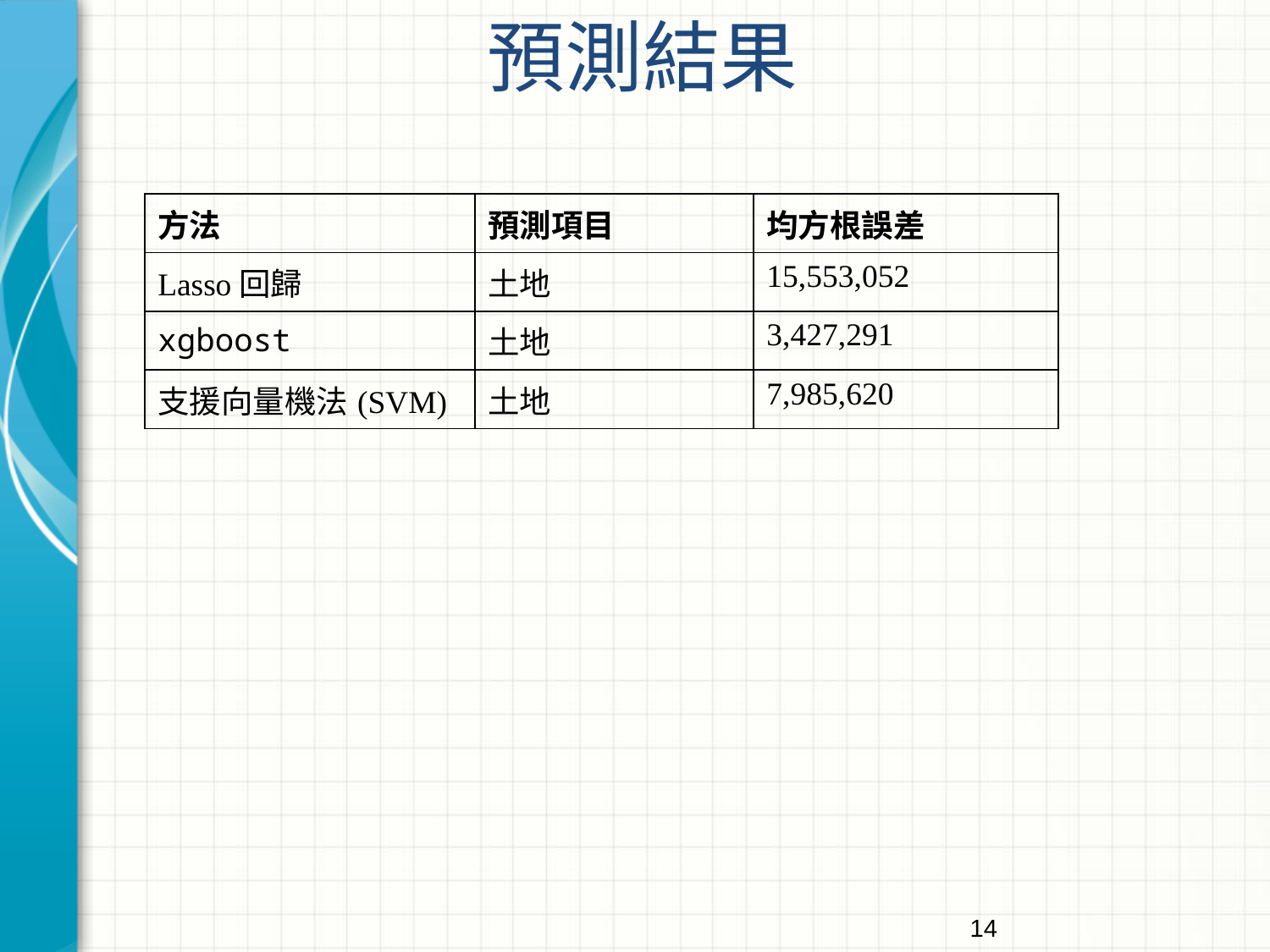

預測結果
| 方法 | 預測項目 | 均方根誤差 |
| --- | --- | --- |
| Lasso回歸 | 土地 | 15,553,052 |
| xgboost | 土地 | 3,427,291 |
| 支援向量機法(SVM) | 土地 | 7,985,620 |
14